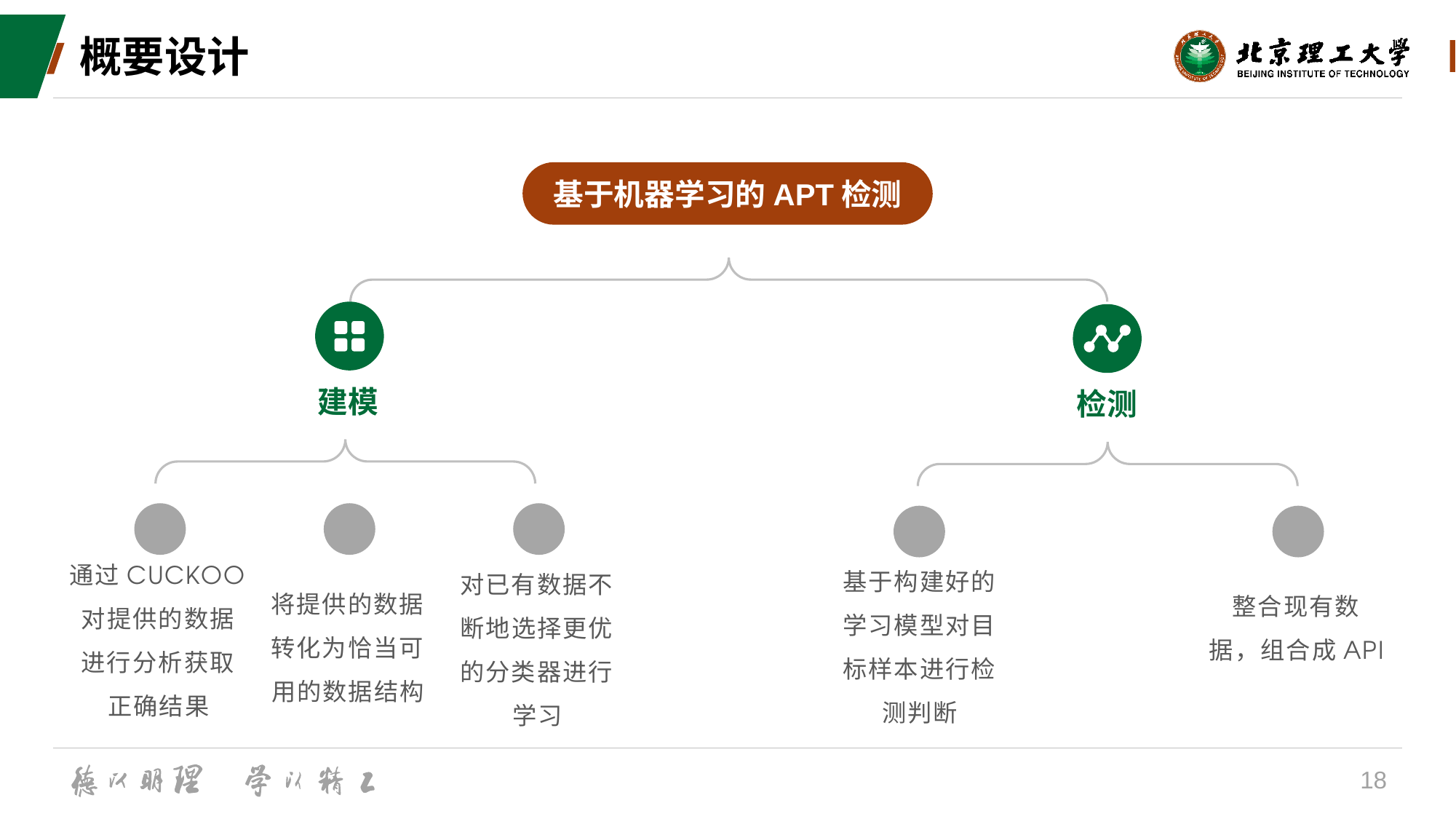

# 概要设计
基于机器学习的APT检测

建模

通过CUCKOO对提供的数据进行分析获取正确结果
对已有数据不断地选择更优的分类器进行学习
将提供的数据转化为恰当可用的数据结构

检测

基于构建好的学习模型对目标样本进行检测判断
整合现有数据，组合成API